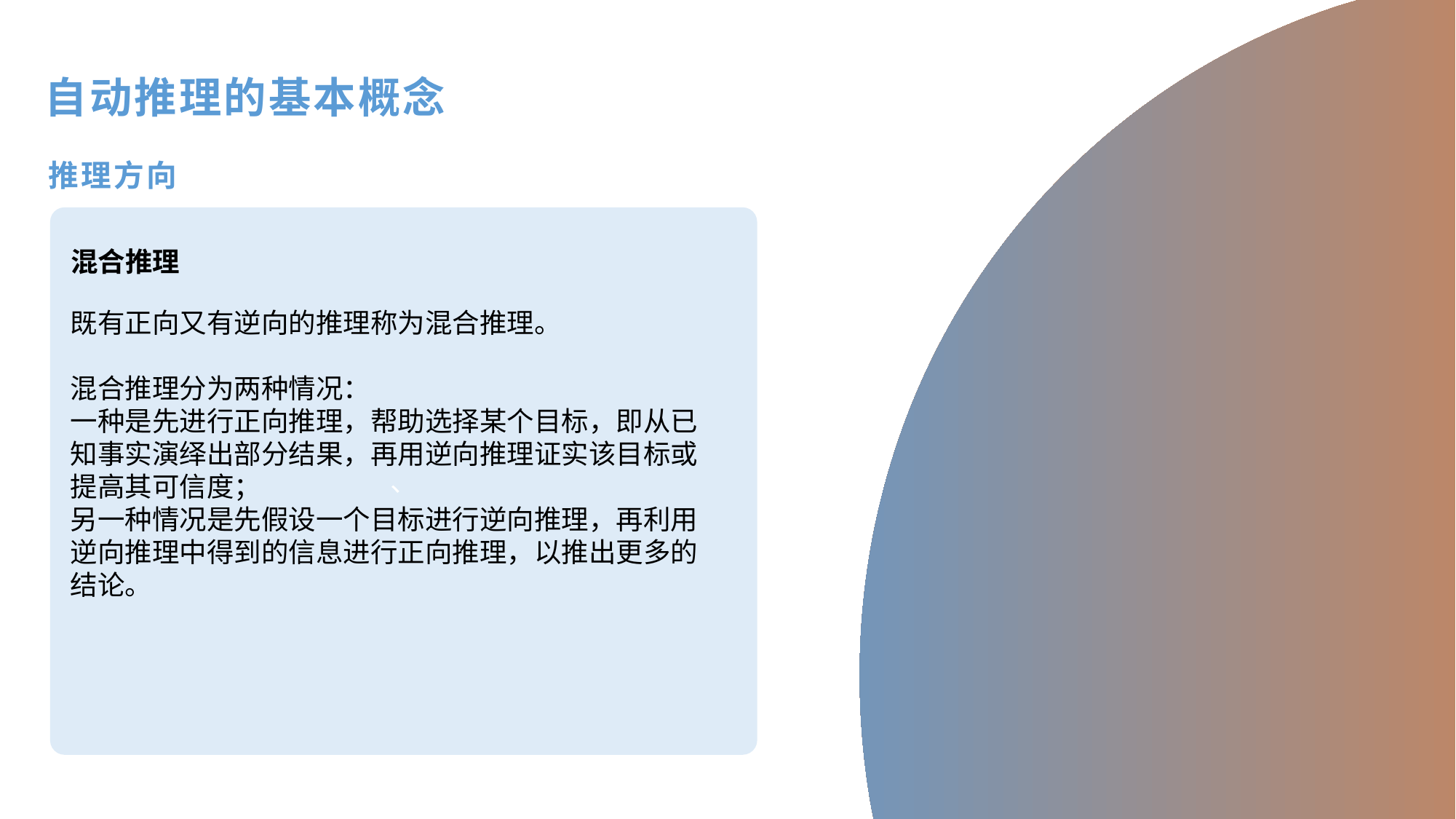

自动推理的基本概念
推理方向

、
混合推理
既有正向又有逆向的推理称为混合推理。

混合推理分为两种情况：
一种是先进行正向推理，帮助选择某个目标，即从已知事实演绎出部分结果，再用逆向推理证实该目标或提高其可信度；
另一种情况是先假设一个目标进行逆向推理，再利用逆向推理中得到的信息进行正向推理，以推出更多的结论。